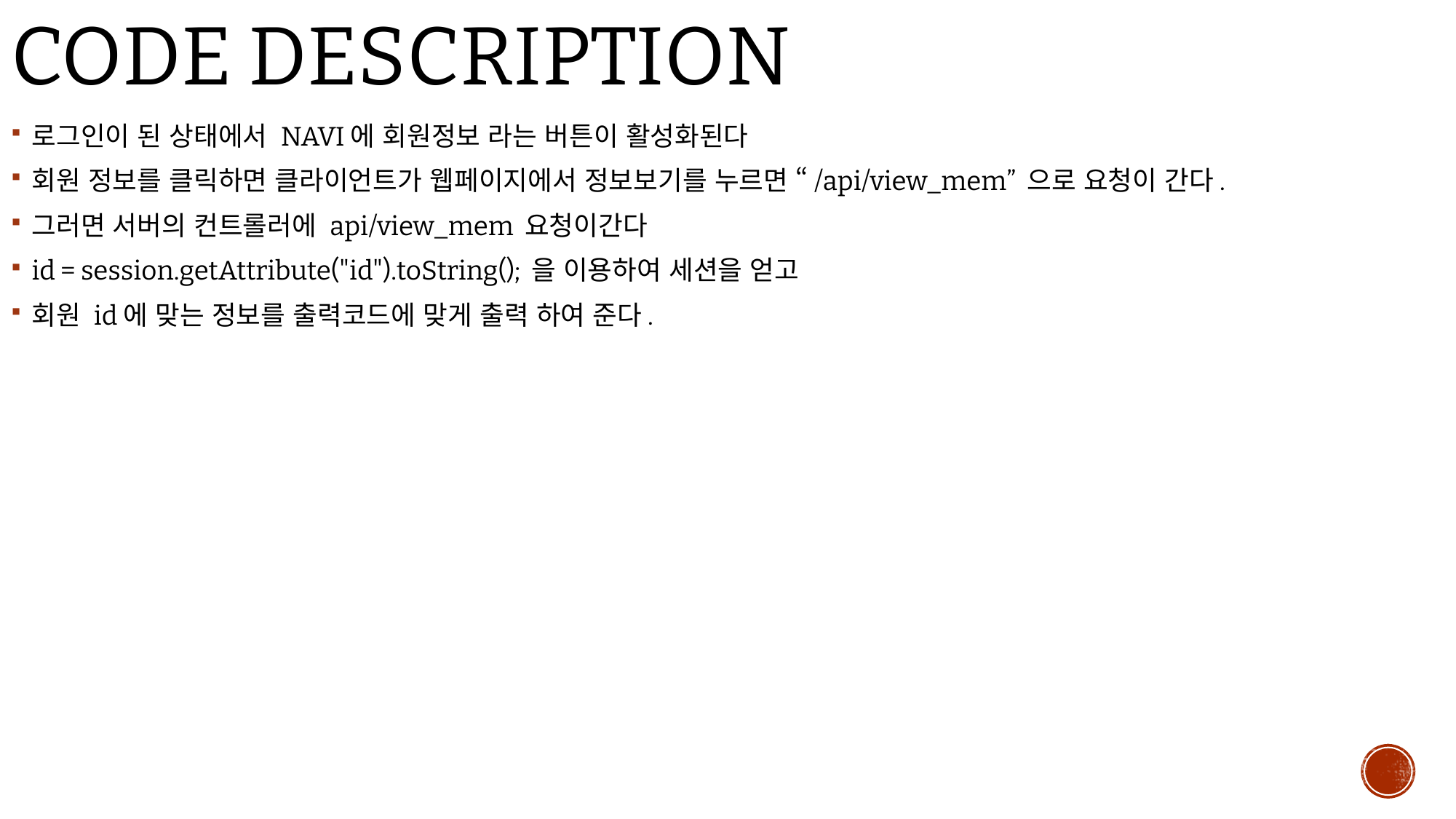

# CODE DESCRIPTION
로그인이 된 상태에서 NAVI에 회원정보 라는 버튼이 활성화된다
회원 정보를 클릭하면 클라이언트가 웹페이지에서 정보보기를 누르면 “/api/view_mem” 으로 요청이 간다.
그러면 서버의 컨트롤러에 api/view_mem 요청이간다
id = session.getAttribute("id").toString(); 을 이용하여 세션을 얻고
회원 id에 맞는 정보를 출력코드에 맞게 출력 하여 준다.